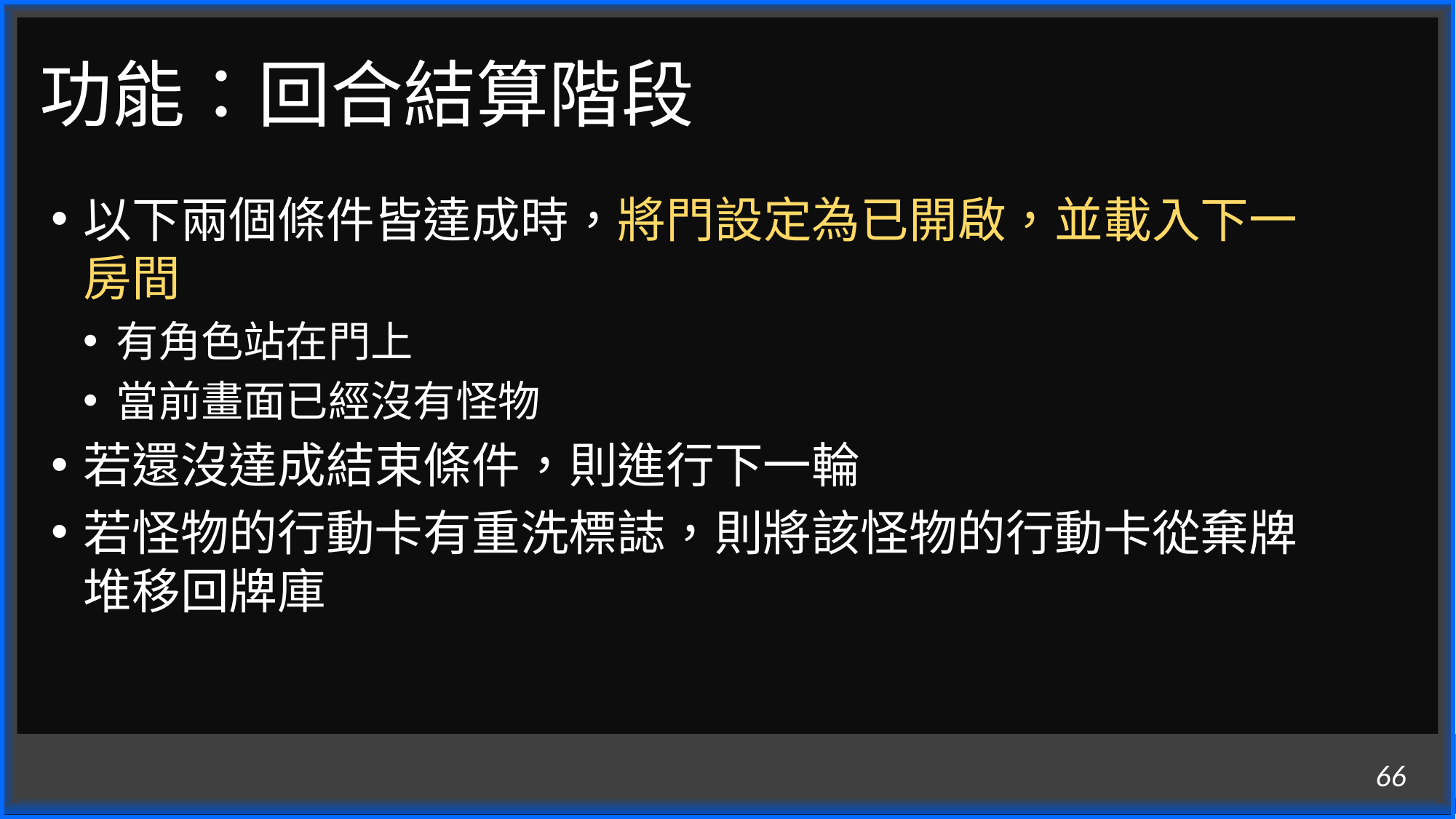

# 功能：回合結算階段
以下兩個條件皆達成時，將門設定為已開啟，並載入下一房間
有角色站在門上
當前畫面已經沒有怪物
若還沒達成結束條件，則進行下一輪
若怪物的行動卡有重洗標誌，則將該怪物的行動卡從棄牌堆移回牌庫